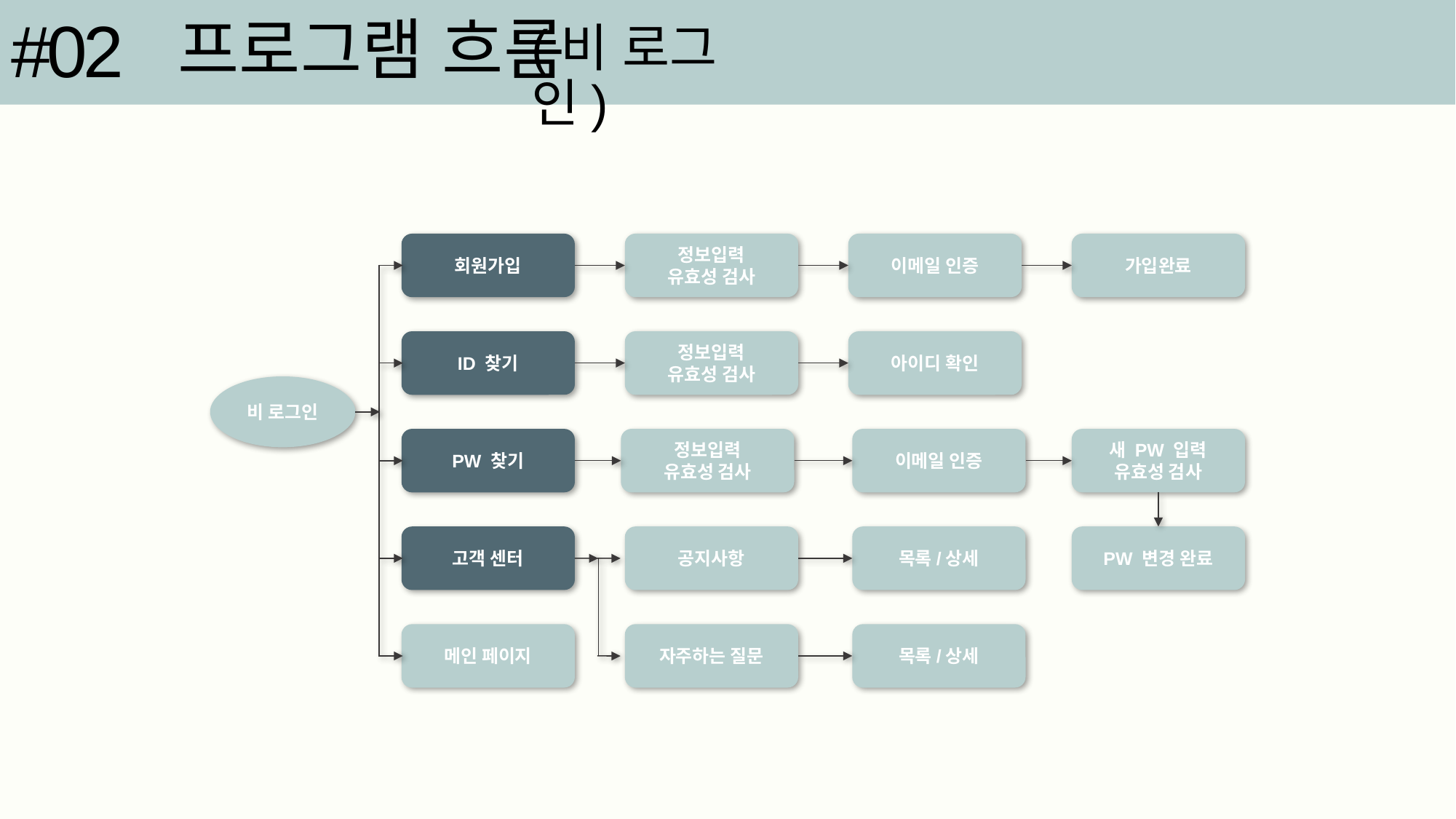

#02
프로그램 흐름
(비 로그인)

회원가입
정보입력
유효성 검사
이메일 인증
가입완료
ID 찾기
정보입력
유효성 검사
아이디 확인
비 로그인
PW 찾기
정보입력
유효성 검사
이메일 인증
새 PW 입력
유효성 검사
고객 센터
공지사항
목록/상세
PW 변경 완료
메인 페이지
자주하는 질문
목록/상세